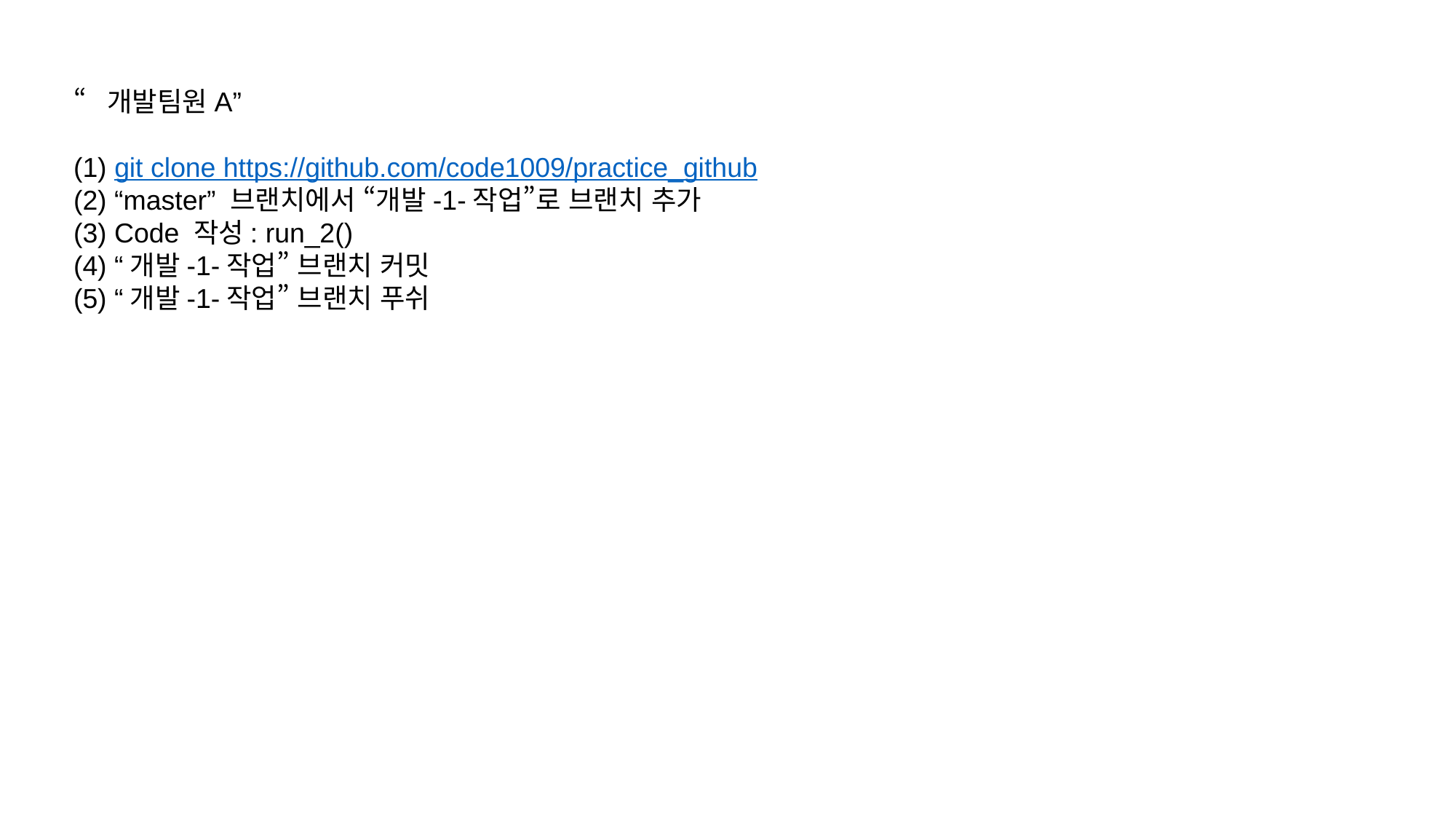

“개발팀원A”

(1) git clone https://github.com/code1009/practice_github
(2) “master” 브랜치에서 “개발-1-작업”로 브랜치 추가
(3) Code 작성: run_2()
(4) “개발-1-작업” 브랜치 커밋
(5) “개발-1-작업” 브랜치 푸쉬